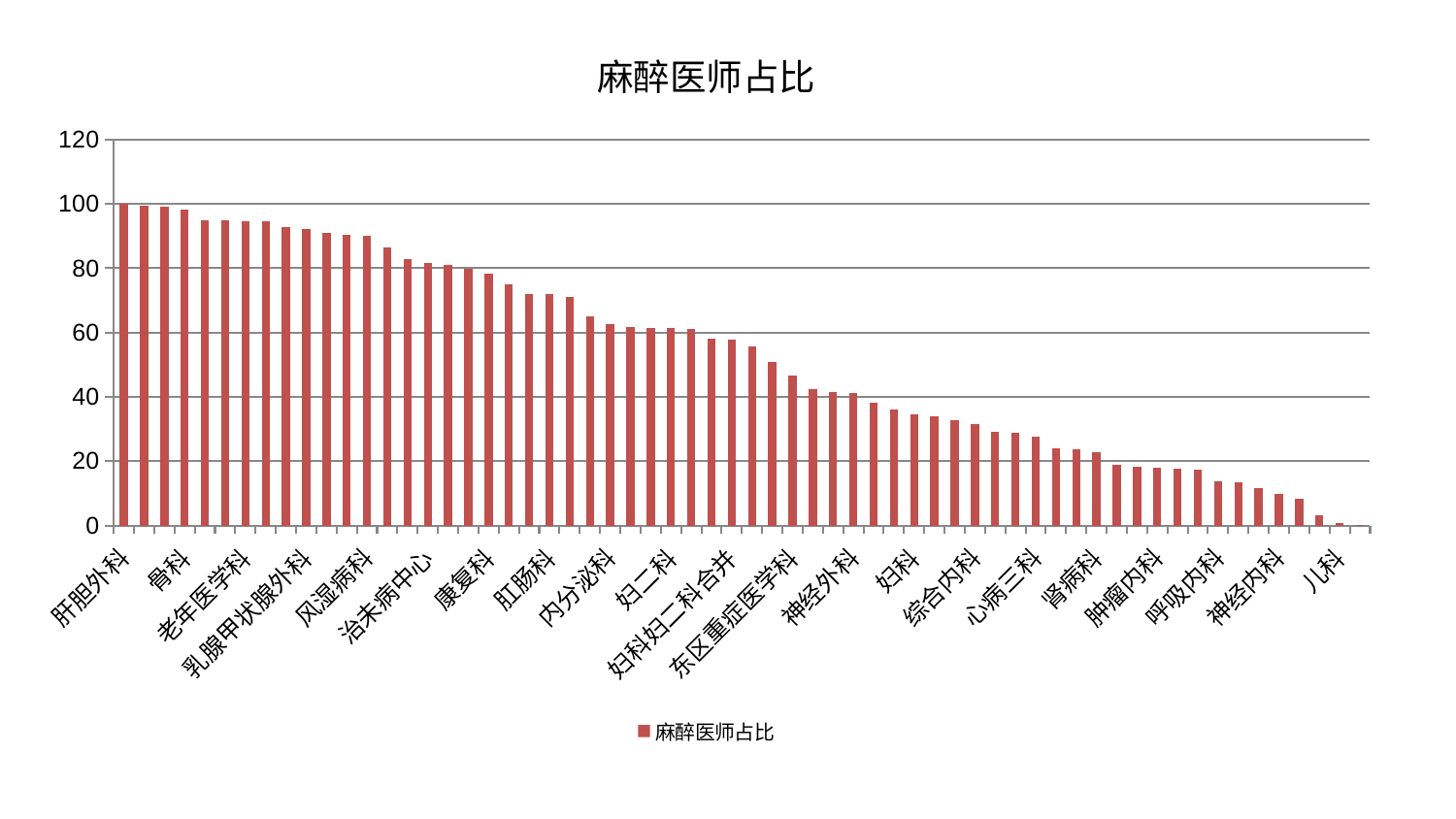

### Chart: 麻醉医师占比

| Category | 麻醉医师占比 |
|---|---|
| 肝胆外科 | 100.0 |
| 脾胃科消化科合并 | 99.57065169259398 |
| 推拿科 | 99.27160457881072 |
| 骨科 | 98.19538754028052 |
| 肾脏内科 | 94.97432318928804 |
| 中医经典科 | 94.87934651437361 |
| 老年医学科 | 94.7052143877629 |
| 肝病科 | 94.59836330394224 |
| 血液科 | 92.76085596976206 |
| 乳腺甲状腺外科 | 92.09256129832427 |
| 脑病三科 | 91.12573442760983 |
| 东区肾病科 | 90.51325042325398 |
| 风湿病科 | 90.23894337087542 |
| 关节骨科 | 86.4766056957147 |
| 眼科 | 82.98144039412108 |
| 治未病中心 | 81.61263315754354 |
| 皮肤科 | 81.09125436853822 |
| 脑病二科 | 79.87832884846426 |
| 康复科 | 78.18818383744025 |
| 运动损伤骨科 | 74.88821152800367 |
| 脑病一科 | 71.98907784856696 |
| 肛肠科 | 71.88380122155466 |
| 耳鼻喉科 | 71.17164540210409 |
| 针灸科 | 64.90080871306236 |
| 内分泌科 | 62.76989230552525 |
| 创伤骨科 | 61.84153005934789 |
| 小儿骨科 | 61.41403509995163 |
| 妇二科 | 61.365189337983246 |
| 重症医学科 | 61.18237187697128 |
| 男科 | 58.156461068163864 |
| 妇科妇二科合并 | 57.88118016165767 |
| 产科 | 55.63627984470366 |
| 中医外治中心 | 50.990240205208124 |
| 东区重症医学科 | 46.529048470016406 |
| 微创骨科 | 42.38761206566152 |
| 美容皮肤科 | 41.607897547404534 |
| 神经外科 | 41.278282909529146 |
| 口腔科 | 38.15815091806725 |
| 西区重症医学科 | 35.96018667083981 |
| 妇科 | 34.54471363319285 |
| 脾胃病科 | 34.08188386790866 |
| 显微骨科 | 32.83141295429144 |
| 综合内科 | 31.401083274343783 |
| 心血管内科 | 29.213807800944718 |
| 身心医学科 | 28.682063683751956 |
| 心病三科 | 27.753668108442096 |
| 心病一科 | 24.11954664390828 |
| 胸外科 | 23.543244890524853 |
| 肾病科 | 22.728860371256946 |
| 心病四科 | 18.94963382227018 |
| 周围血管科 | 18.29276884873258 |
| 肿瘤内科 | 17.922916732297246 |
| 心病二科 | 17.789792167396143 |
| 小儿推拿科 | 17.20150025909715 |
| 呼吸内科 | 13.688949933599101 |
| 脊柱骨科 | 13.4632132761783 |
| 普通外科 | 11.493664192200743 |
| 神经内科 | 9.941460555394892 |
| 消化内科 | 8.366863390214489 |
| 泌尿外科 | 3.029044903084587 |
| 儿科 | 0.8879278485849983 |
| 医院 | 0.1410259585667533 |
39